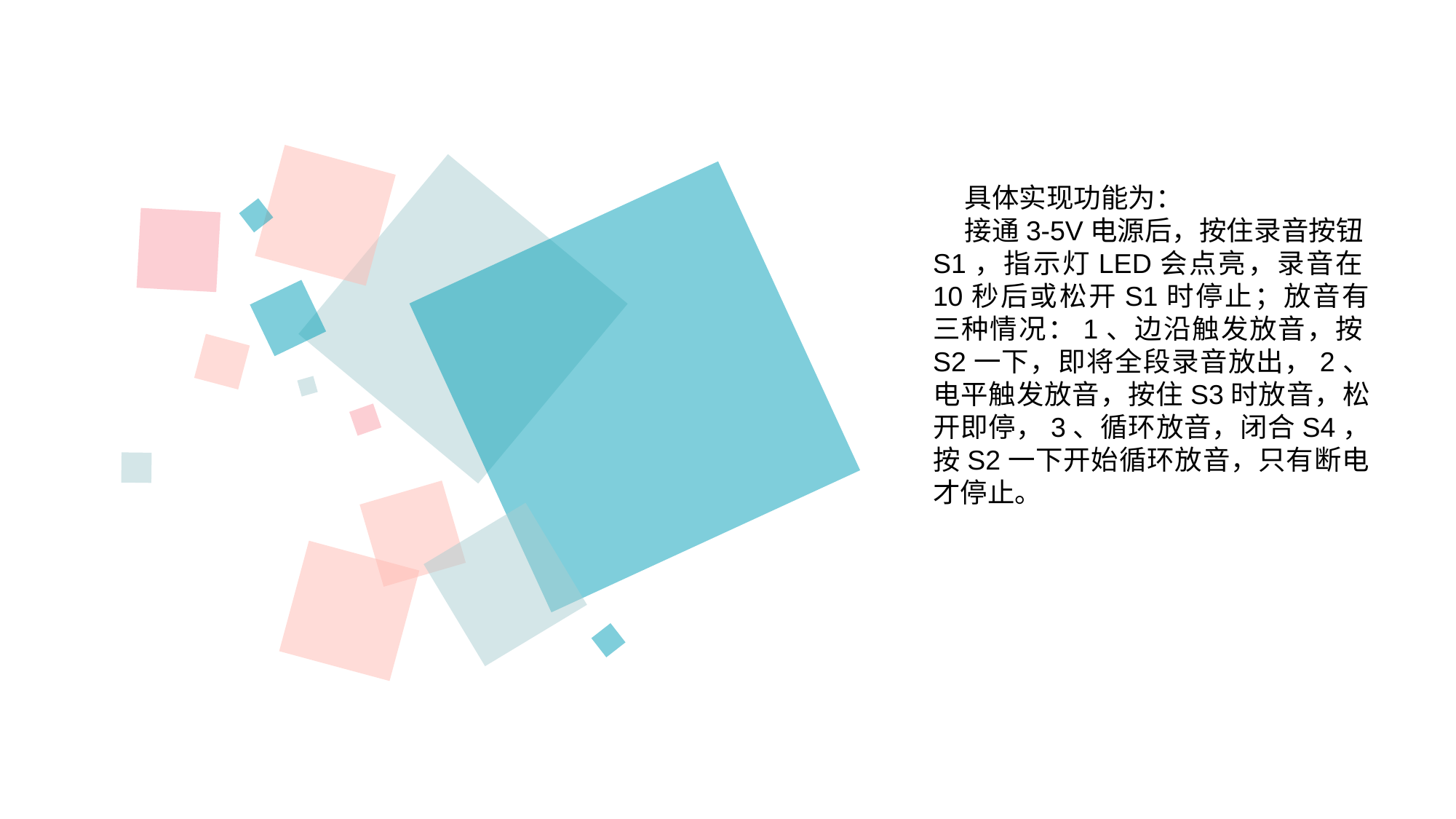

具体实现功能为：
接通3-5V电源后，按住录音按钮S1，指示灯LED会点亮，录音在10秒后或松开S1时停止；放音有三种情况：1、边沿触发放音，按S2一下，即将全段录音放出，2、电平触发放音，按住S3时放音，松开即停，3、循环放音，闭合S4，按S2一下开始循环放音，只有断电才停止。